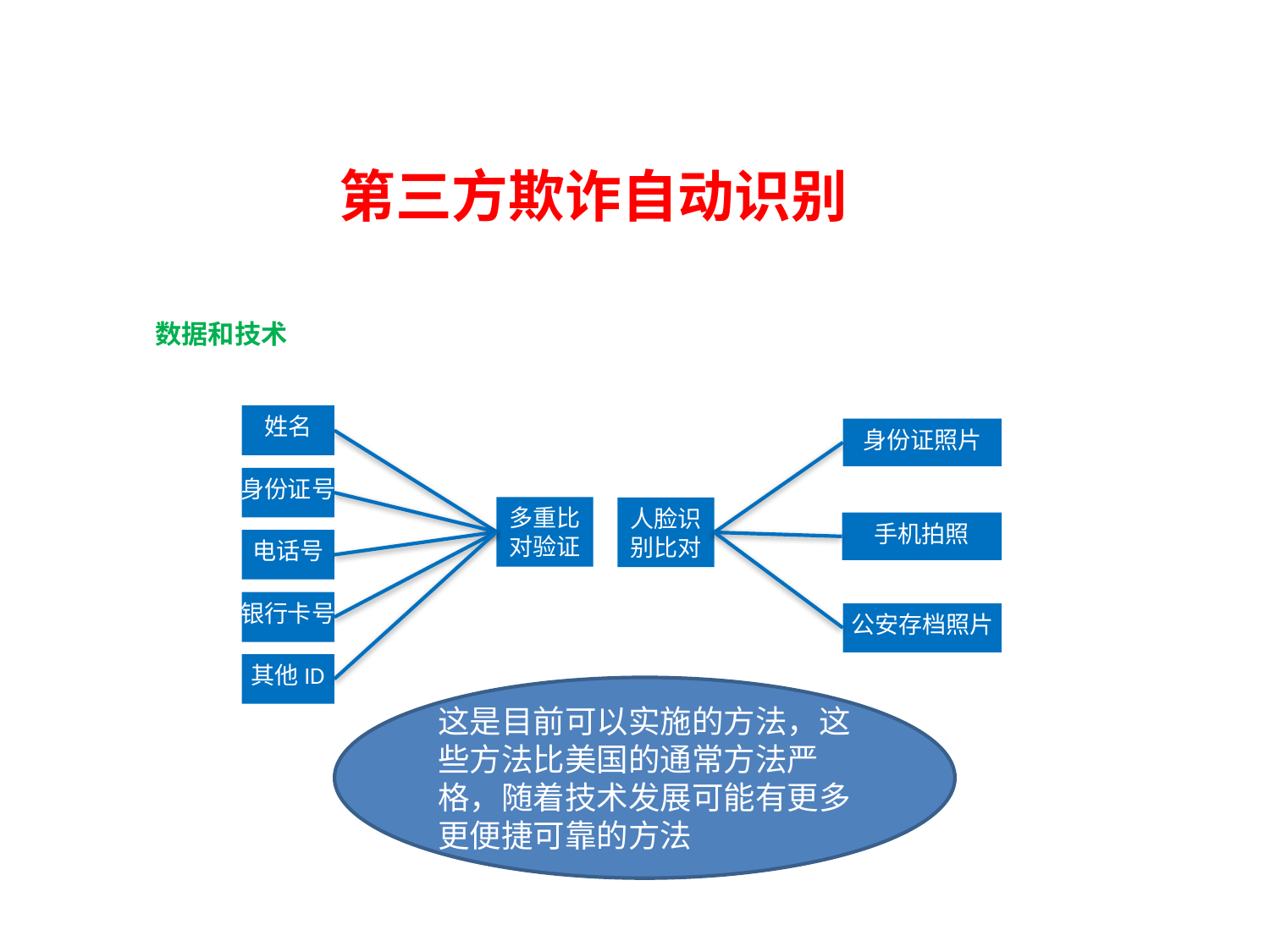

# 第三方欺诈自动识别
数据和技术
姓名
身份证照片
身份证号
多重比对验证
人脸识别比对
手机拍照
电话号
银行卡号
公安存档照片
其他ID
这是目前可以实施的方法，这些方法比美国的通常方法严格，随着技术发展可能有更多更便捷可靠的方法